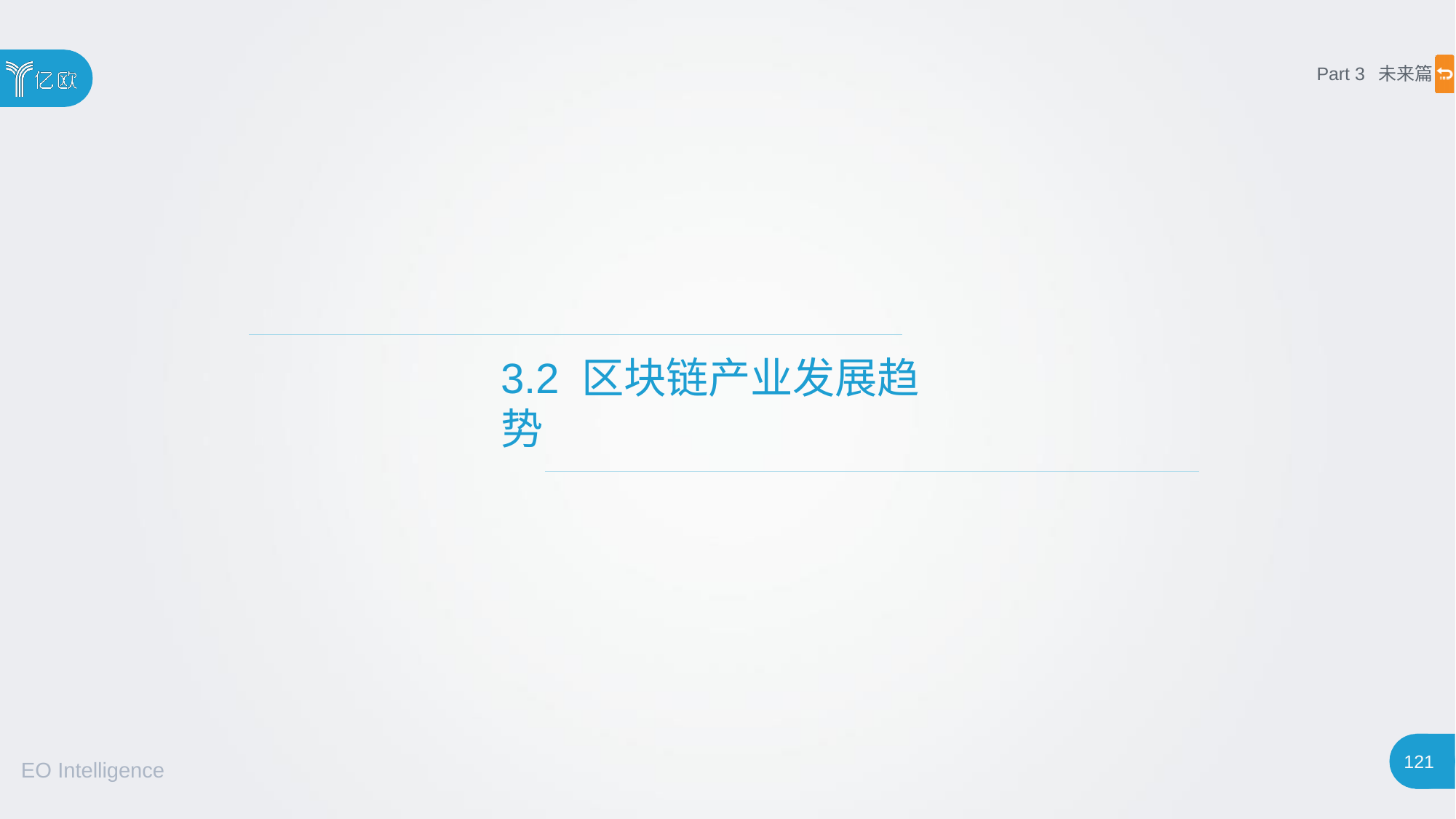

Part 3 未来篇
# 3.2 区块链产业发展趋势
121
EO Intelligence